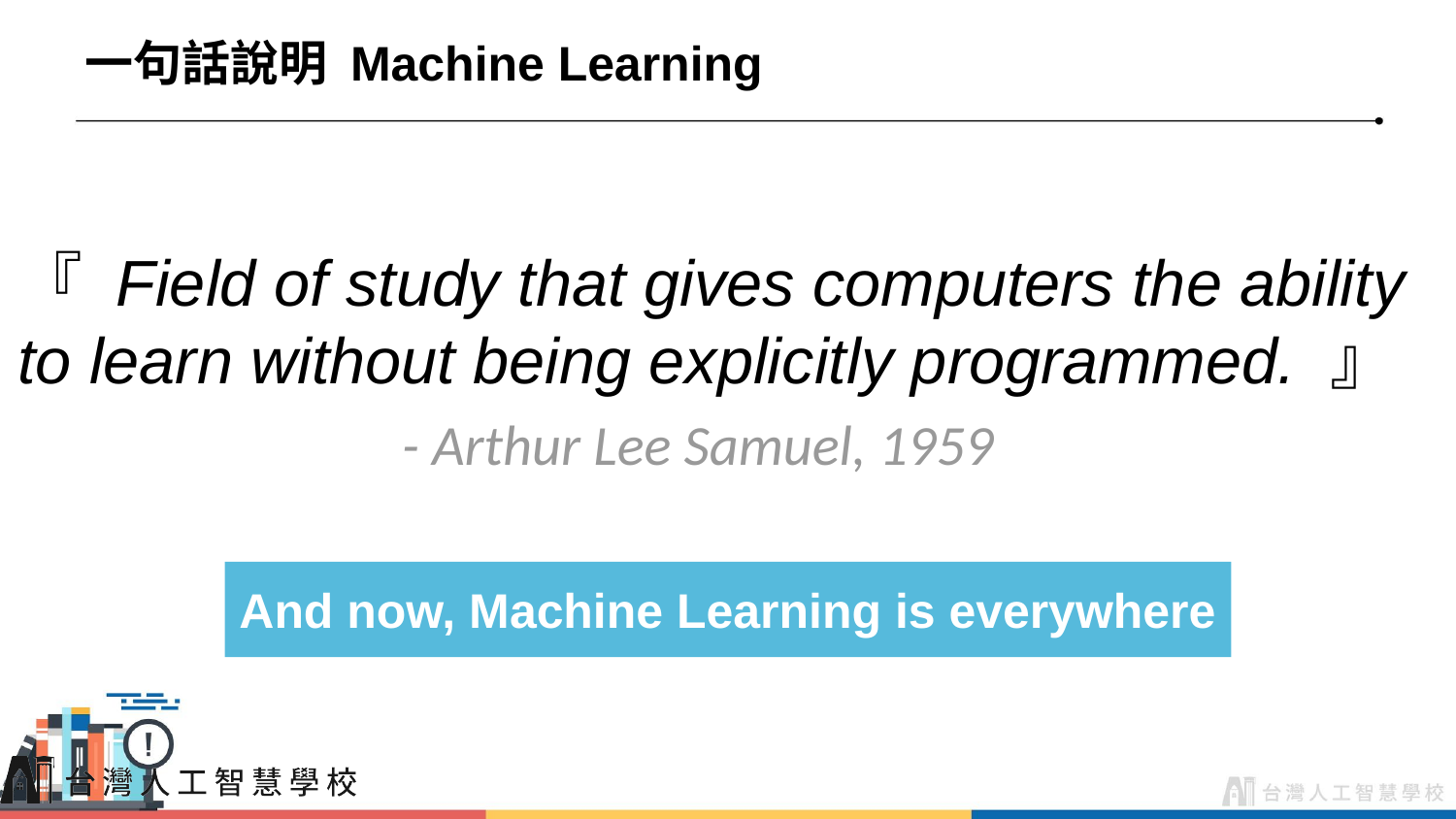

# 一句話說明 Machine Learning
『 Field of study that gives computers the ability to learn without being explicitly programmed. 』
- Arthur Lee Samuel, 1959
And now, Machine Learning is everywhere